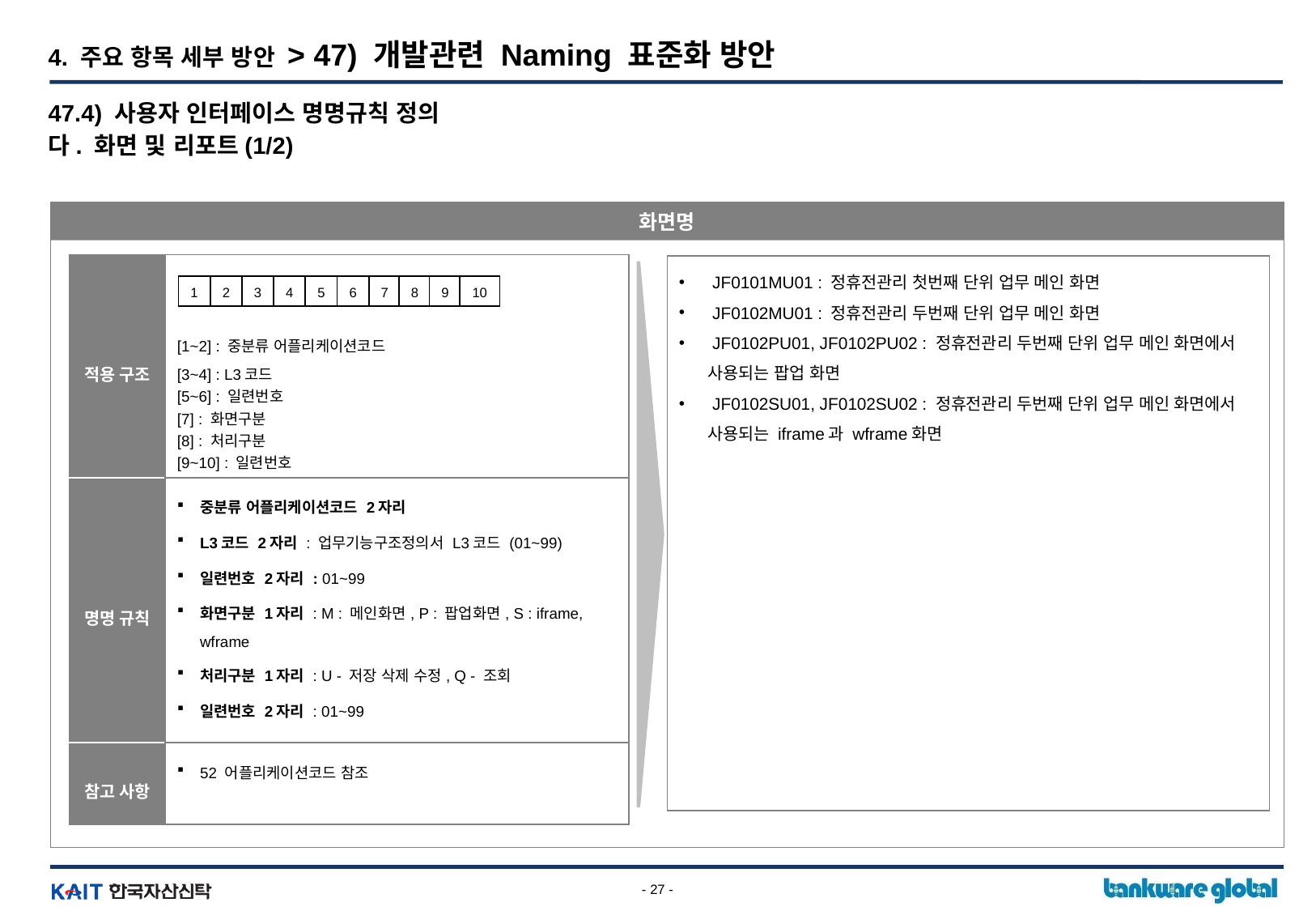

4. 주요 항목 세부 방안 > 47) 개발관련 Naming 표준화 방안
47.4) 사용자 인터페이스 명명규칙 정의
다. 화면 및 리포트(1/2)

화면명
| 적용 구조 | [1~2] : 중분류 어플리케이션코드 [3~4] : L3코드 [5~6] : 일련번호 [7] : 화면구분 [8] : 처리구분 [9~10] : 일련번호 |
| --- | --- |
| 명명 규칙 | 중분류 어플리케이션코드 2자리 L3코드 2자리 : 업무기능구조정의서 L3코드 (01~99) 일련번호 2자리 : 01~99 화면구분 1자리 : M : 메인화면, P : 팝업화면, S : iframe, wframe 처리구분 1자리 : U - 저장 삭제 수정, Q - 조회 일련번호 2자리 : 01~99 |
| 참고 사항 | 52 어플리케이션코드 참조 |
 JF0101MU01 : 정휴전관리 첫번째 단위 업무 메인 화면
 JF0102MU01 : 정휴전관리 두번째 단위 업무 메인 화면
 JF0102PU01, JF0102PU02 : 정휴전관리 두번째 단위 업무 메인 화면에서 사용되는 팝업 화면
 JF0102SU01, JF0102SU02 : 정휴전관리 두번째 단위 업무 메인 화면에서 사용되는 iframe과 wframe화면
| 1 | 2 | 3 | 4 | 5 | 6 | 7 | 8 | 9 | 10 |
| --- | --- | --- | --- | --- | --- | --- | --- | --- | --- |